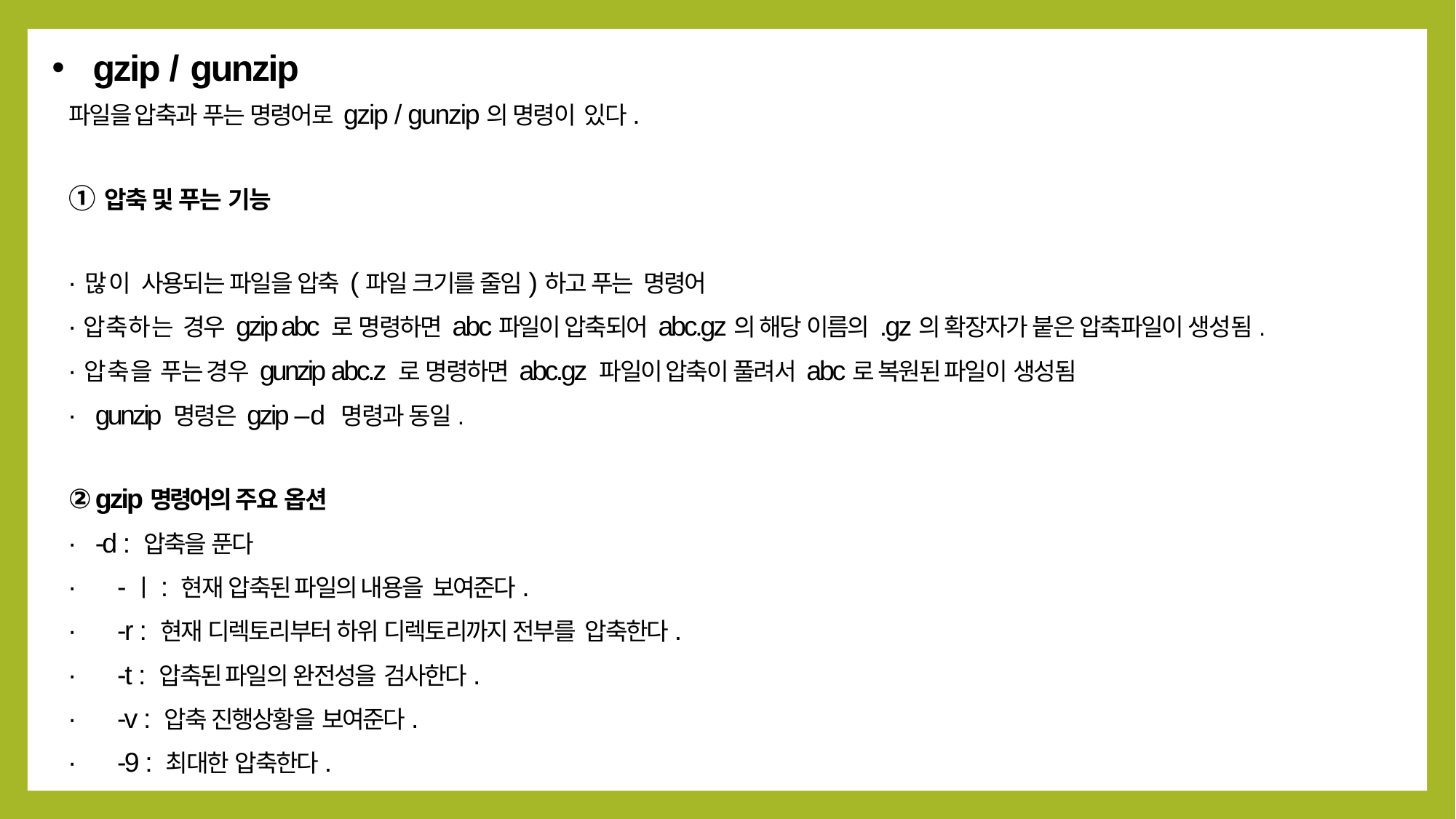

gzip / gunzip
파일을 압축과 푸는 명령어로 gzip / gunzip의 명령이 있다.

① 압축 및 푸는 기능

∙많이 사용되는 파일을 압축 (파일 크기를 줄임)하고 푸는 명령어
∙압축하는 경우 gzip abc 로 명령하면 abc파일이 압축되어 abc.gz의 해당 이름의 .gz의 확장자가 붙은 압축파일이 생성됨.
∙압축을 푸는 경우 gunzip abc.z 로 명령하면 abc.gz 파일이 압축이 풀려서 abc로 복원된 파일이 생성됨
∙ gunzip 명령은 gzip –d 명령과 동일.

② gzip명령어의 주요 옵션
∙ -d : 압축을 푼다
∙	-ㅣ: 현재 압축된 파일의 내용을 보여준다.
∙	-r : 현재 디렉토리부터 하위 디렉토리까지 전부를 압축한다.
∙	-t : 압축된 파일의 완전성을 검사한다.
∙	-v : 압축 진행상황을 보여준다.
∙	-9 : 최대한 압축한다.